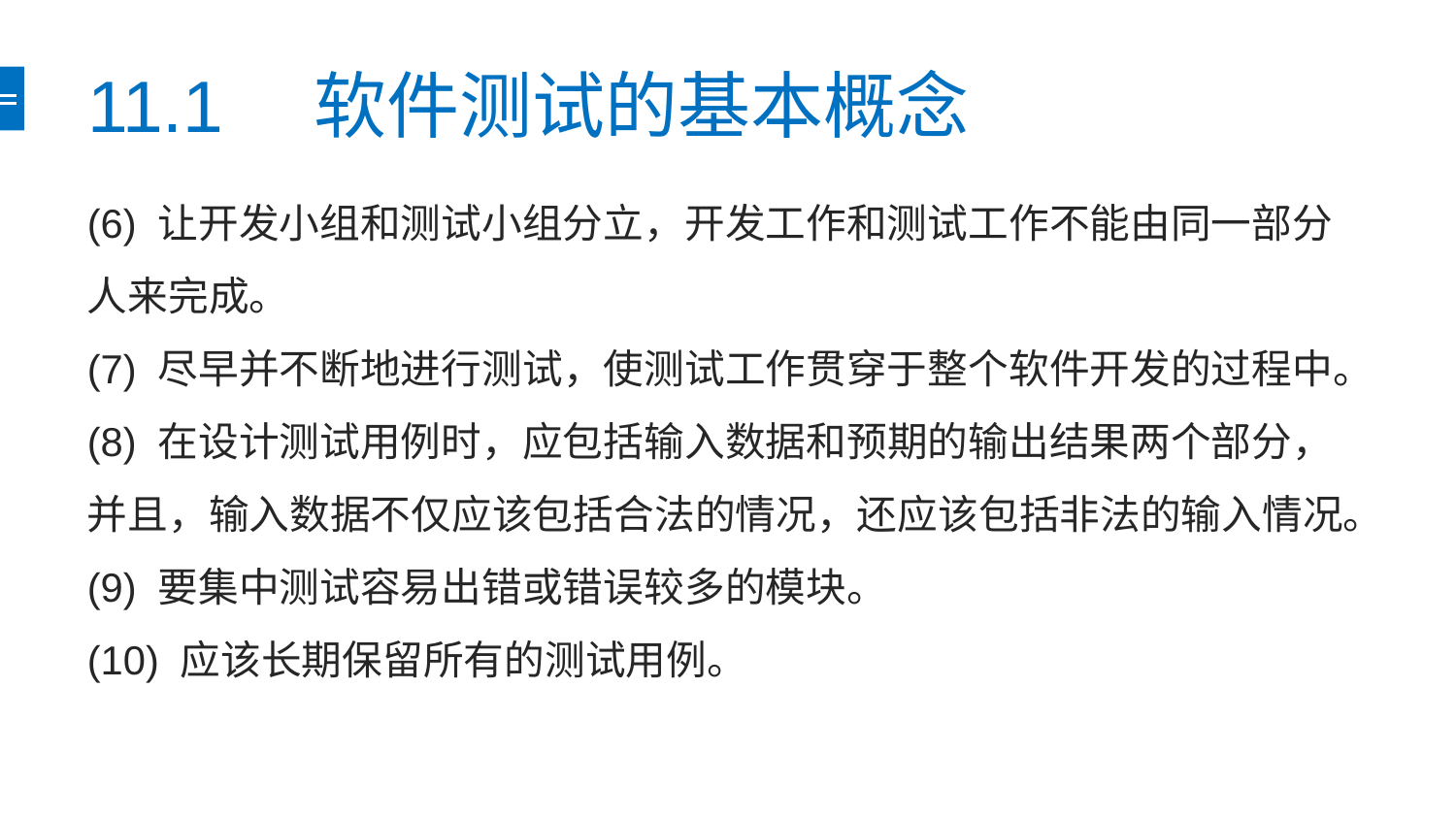

# 11.1　软件测试的基本概念
(6) 让开发小组和测试小组分立，开发工作和测试工作不能由同一部分人来完成。
(7) 尽早并不断地进行测试，使测试工作贯穿于整个软件开发的过程中。
(8) 在设计测试用例时，应包括输入数据和预期的输出结果两个部分，并且，输入数据不仅应该包括合法的情况，还应该包括非法的输入情况。
(9) 要集中测试容易出错或错误较多的模块。
(10) 应该长期保留所有的测试用例。